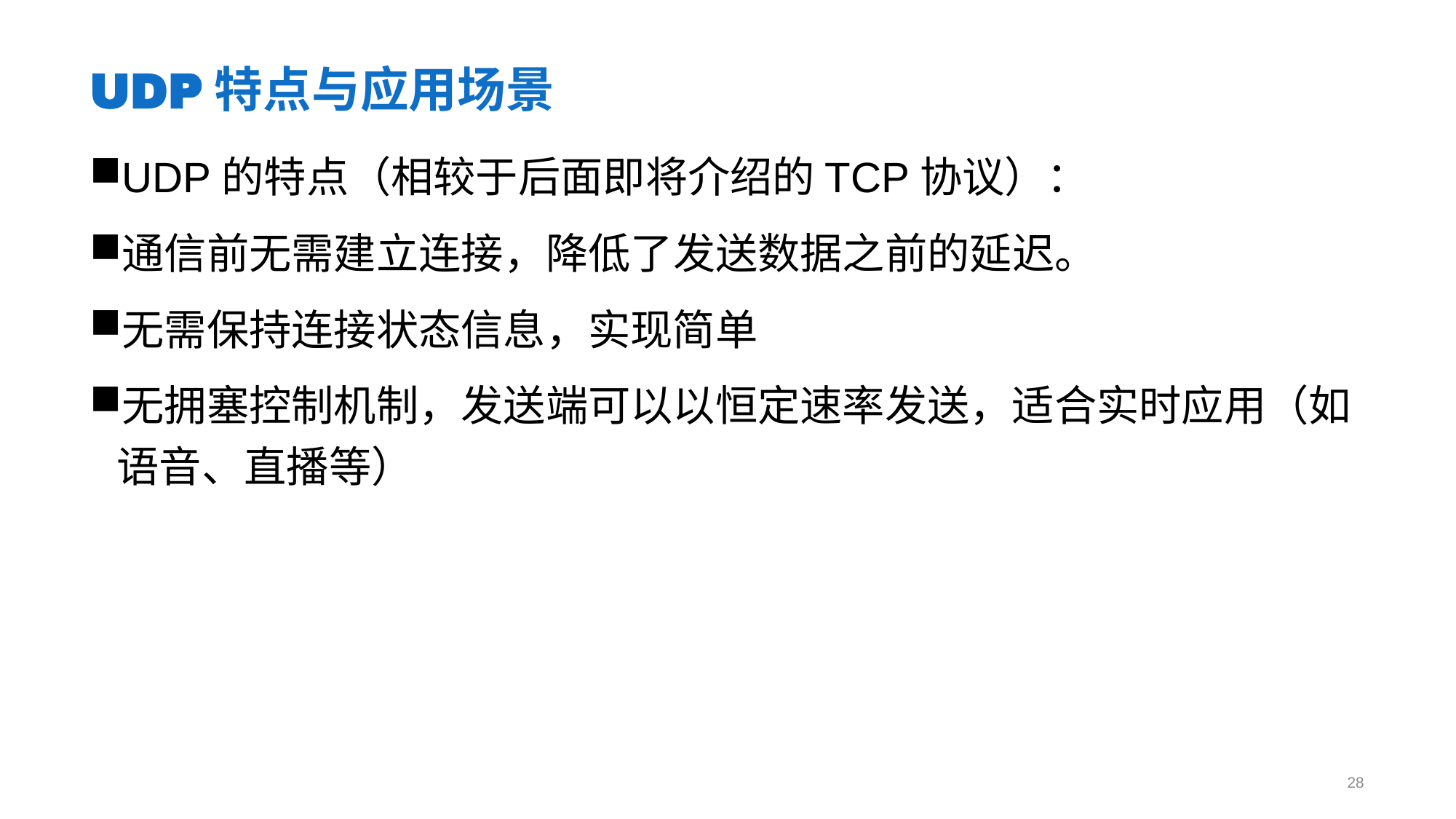

# UDP特点与应用场景
UDP的特点（相较于后面即将介绍的TCP协议）：
通信前无需建立连接，降低了发送数据之前的延迟。
无需保持连接状态信息，实现简单
无拥塞控制机制，发送端可以以恒定速率发送，适合实时应用（如语音、直播等）
28